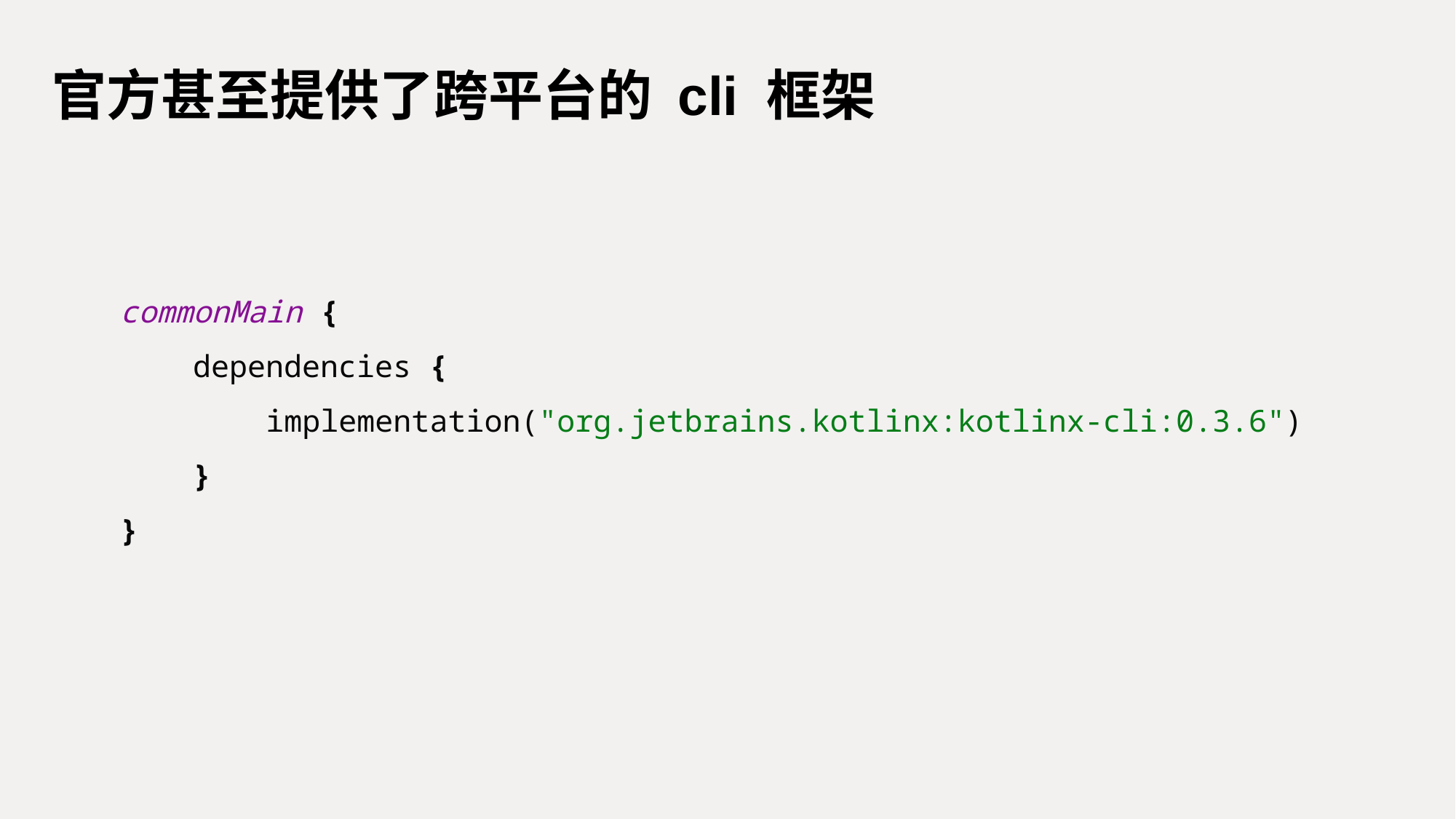

# 官方甚至提供了跨平台的 cli 框架
commonMain {
    dependencies {
        implementation("org.jetbrains.kotlinx:kotlinx-cli:0.3.6")
    }
}